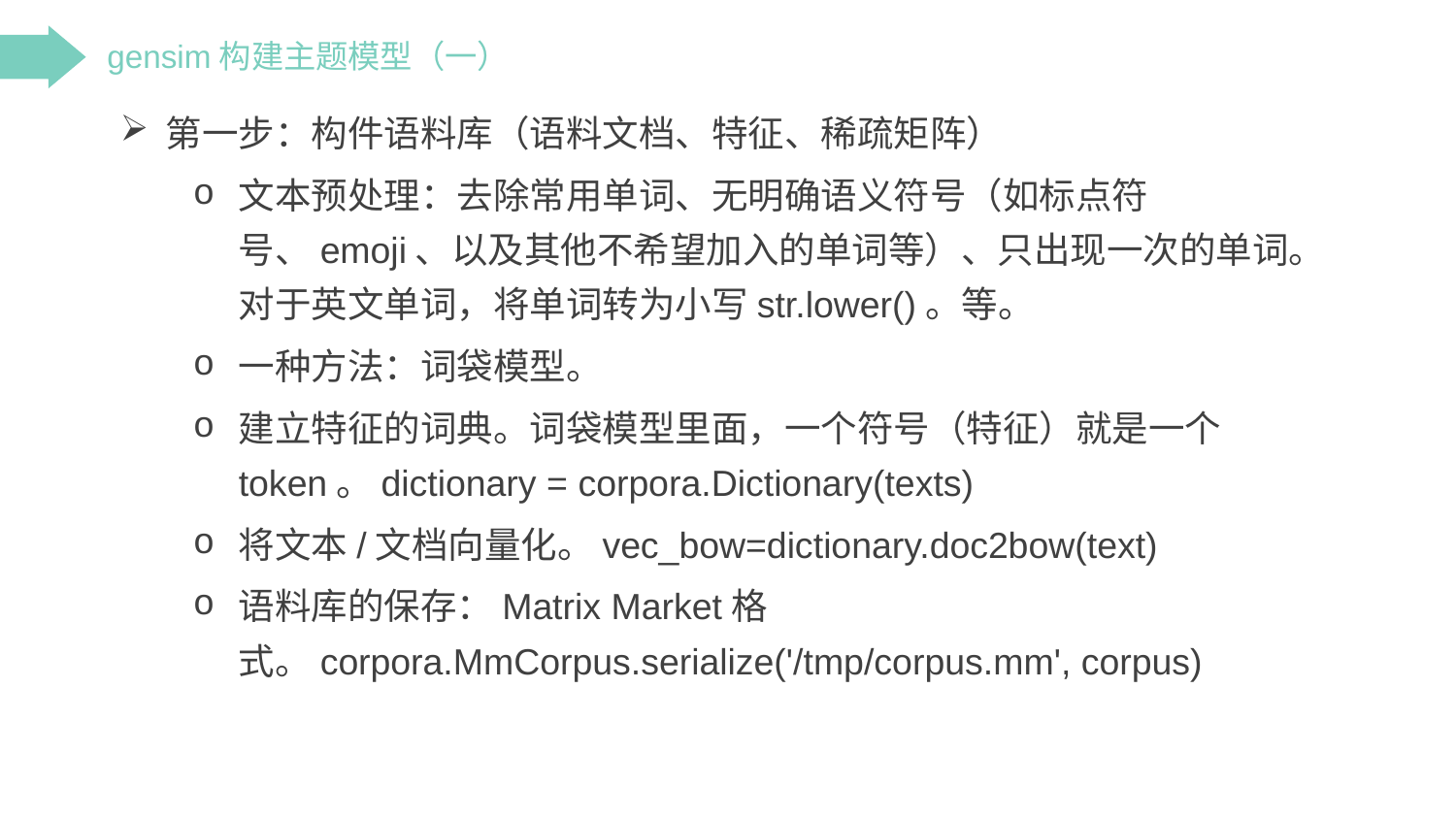

gensim构建主题模型（一）
第一步：构件语料库（语料文档、特征、稀疏矩阵）
文本预处理：去除常用单词、无明确语义符号（如标点符号、emoji、以及其他不希望加入的单词等）、只出现一次的单词。对于英文单词，将单词转为小写str.lower()。等。
一种方法：词袋模型。
建立特征的词典。词袋模型里面，一个符号（特征）就是一个token。dictionary = corpora.Dictionary(texts)
将文本/文档向量化。vec_bow=dictionary.doc2bow(text)
语料库的保存：Matrix Market格式。corpora.MmCorpus.serialize('/tmp/corpus.mm', corpus)